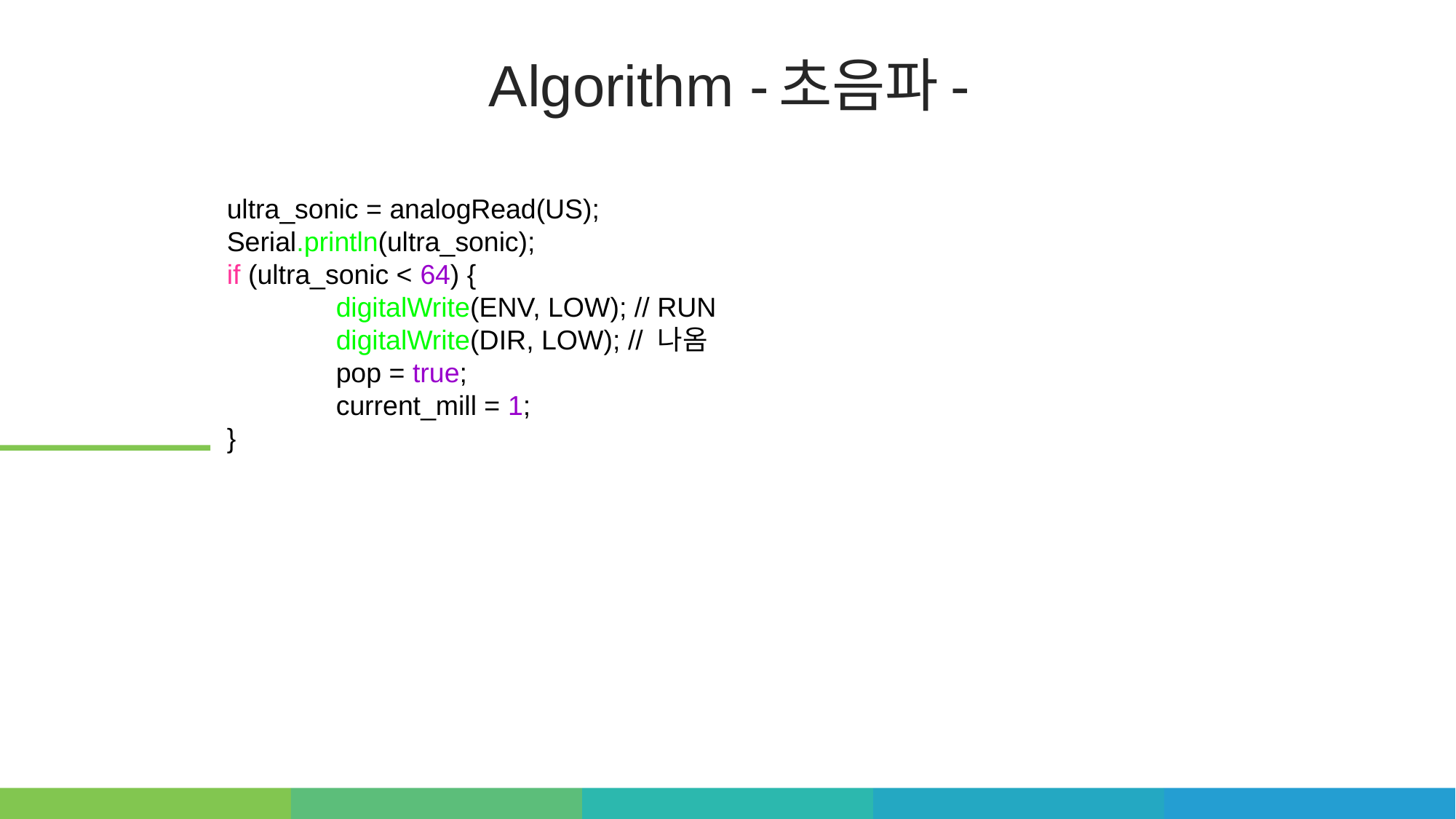

Algorithm -초음파-
ultra_sonic = analogRead(US);
Serial.println(ultra_sonic);
if (ultra_sonic < 64) {
	digitalWrite(ENV, LOW); // RUN
	digitalWrite(DIR, LOW); // 나옴
	pop = true;
	current_mill = 1;
}